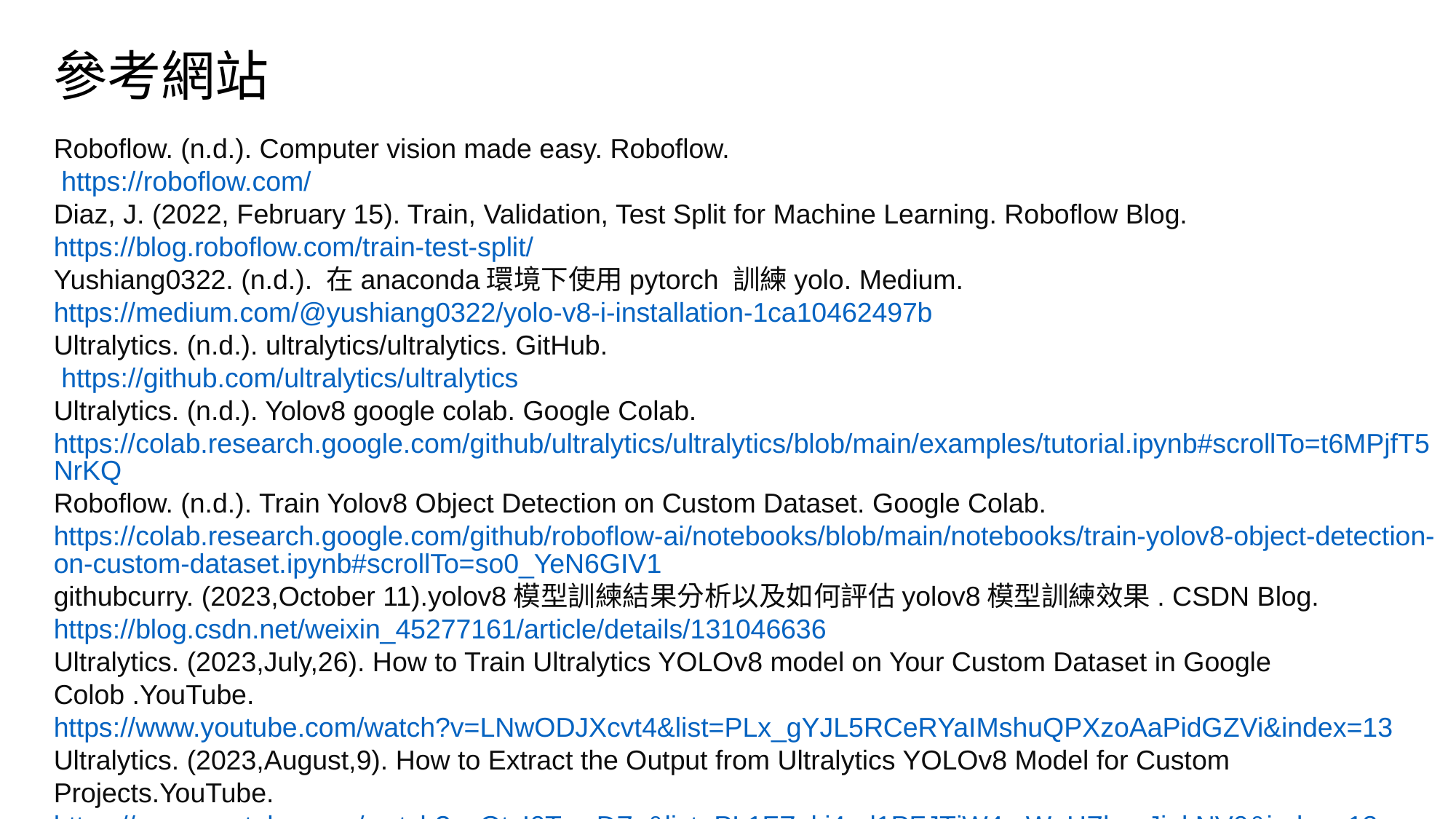

# 參考網站
Roboflow. (n.d.). Computer vision made easy. Roboflow.
 https://roboflow.com/
Diaz, J. (2022, February 15). Train, Validation, Test Split for Machine Learning. Roboflow Blog. https://blog.roboflow.com/train-test-split/
Yushiang0322. (n.d.). 在anaconda環境下使用pytorch 訓練yolo. Medium.
https://medium.com/@yushiang0322/yolo-v8-i-installation-1ca10462497b
Ultralytics. (n.d.). ultralytics/ultralytics. GitHub.
 https://github.com/ultralytics/ultralytics
Ultralytics. (n.d.). Yolov8 google colab. Google Colab. https://colab.research.google.com/github/ultralytics/ultralytics/blob/main/examples/tutorial.ipynb#scrollTo=t6MPjfT5NrKQ
Roboflow. (n.d.). Train Yolov8 Object Detection on Custom Dataset. Google Colab. https://colab.research.google.com/github/roboflow-ai/notebooks/blob/main/notebooks/train-yolov8-object-detection-on-custom-dataset.ipynb#scrollTo=so0_YeN6GIV1
githubcurry. (2023,October 11).yolov8模型訓練結果分析以及如何評估yolov8模型訓練效果. CSDN Blog. https://blog.csdn.net/weixin_45277161/article/details/131046636
Ultralytics. (2023,July,26). How to Train Ultralytics YOLOv8 model on Your Custom Dataset in Google Colob .YouTube. https://www.youtube.com/watch?v=LNwODJXcvt4&list=PLx_gYJL5RCeRYaIMshuQPXzoAaPidGZVi&index=13
Ultralytics. (2023,August,9). How to Extract the Output from Ultralytics YOLOv8 Model for Custom Projects.YouTube. https://www.youtube.com/watch?v=QtsI0TnwDZs&list=PL1FZnkj4ad1PFJTjW4mWpHZhzgJinkNV0&index=13